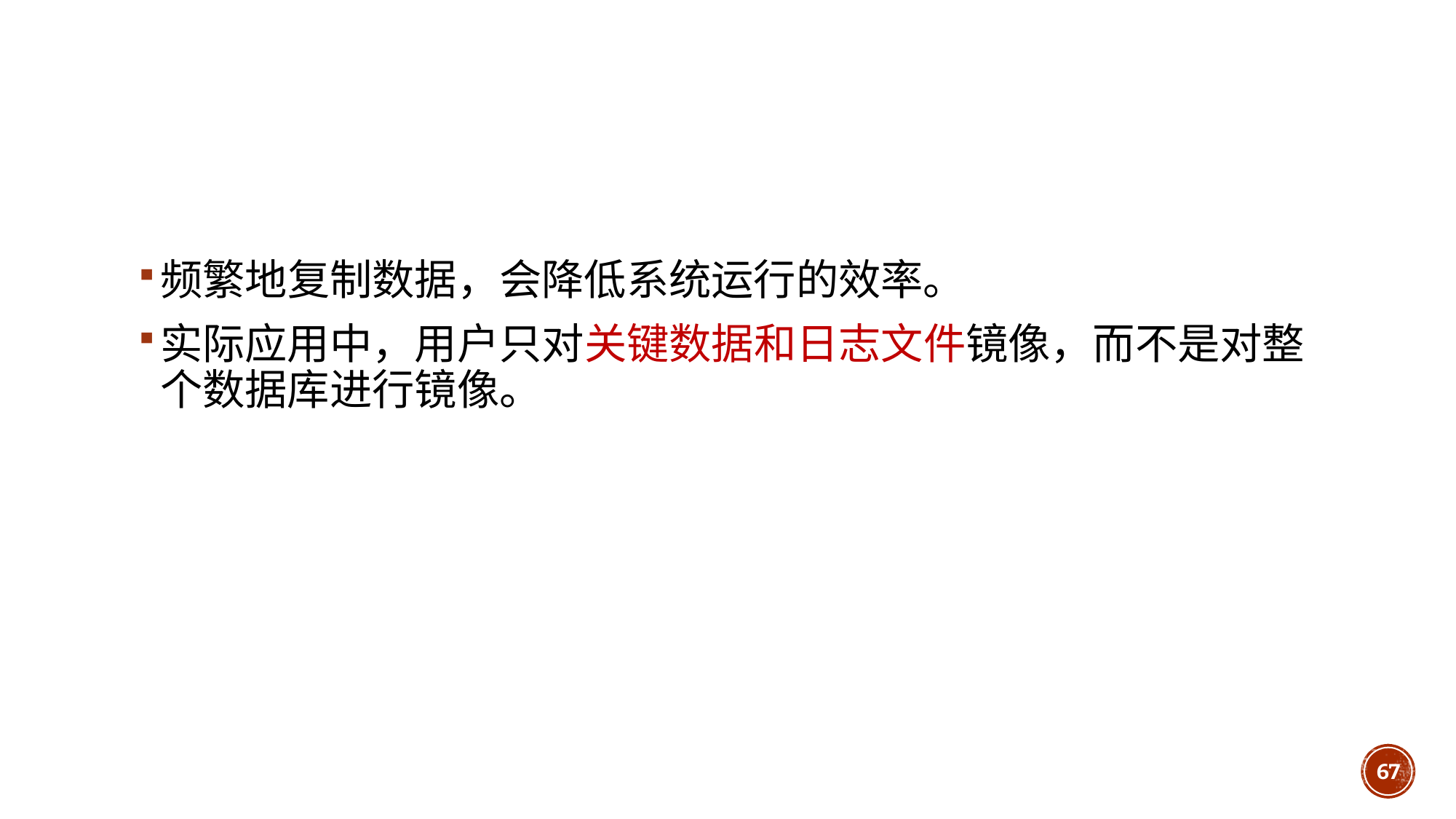

#
频繁地复制数据，会降低系统运行的效率。
实际应用中，用户只对关键数据和日志文件镜像，而不是对整个数据库进行镜像。
67